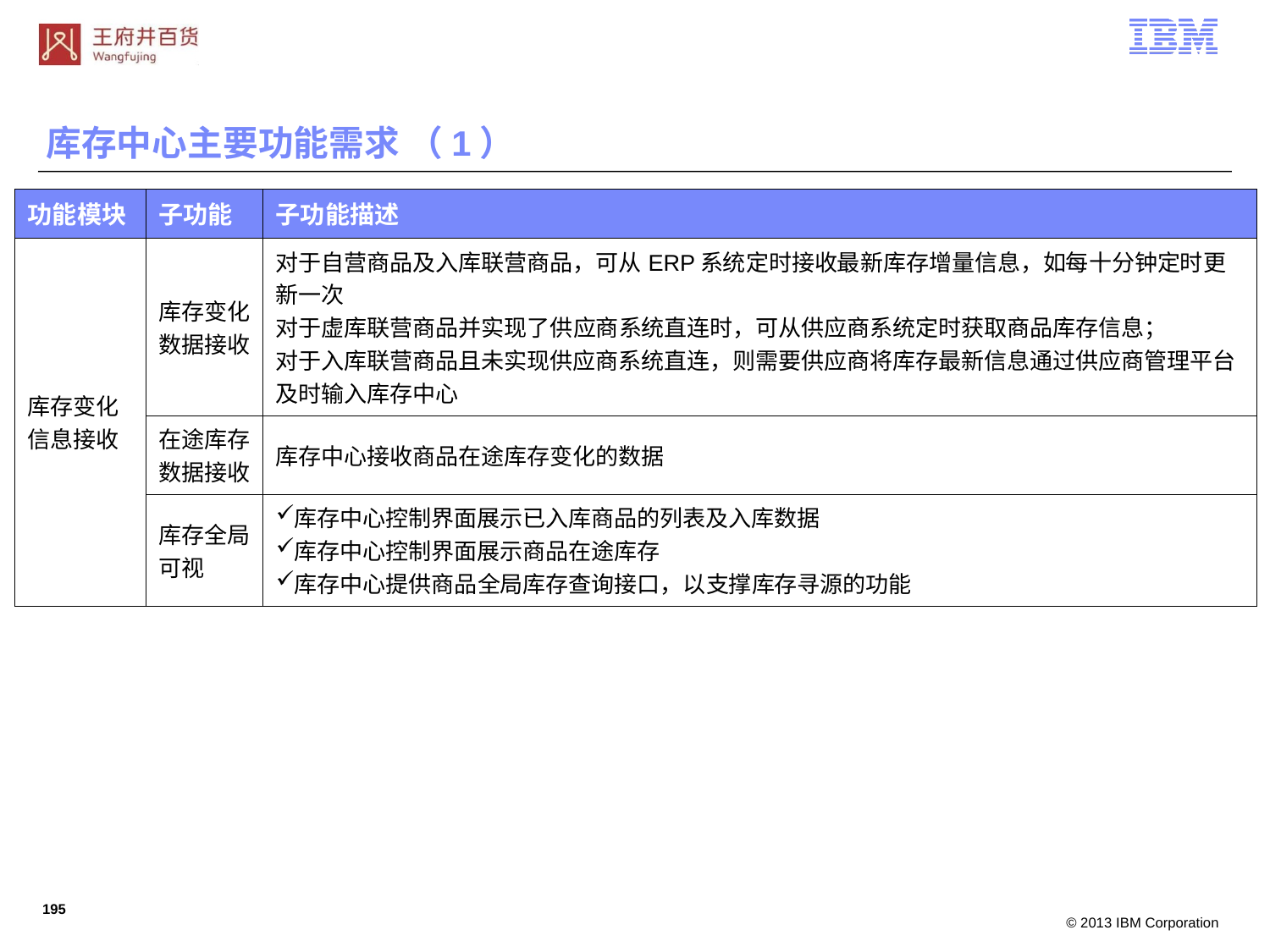

库存中心主要功能需求 （1）
| 功能模块 | 子功能 | 子功能描述 |
| --- | --- | --- |
| 库存变化信息接收 | 库存变化数据接收 | 对于自营商品及入库联营商品，可从ERP系统定时接收最新库存增量信息，如每十分钟定时更新一次 对于虚库联营商品并实现了供应商系统直连时，可从供应商系统定时获取商品库存信息； 对于入库联营商品且未实现供应商系统直连，则需要供应商将库存最新信息通过供应商管理平台及时输入库存中心 |
|  | 在途库存数据接收 | 库存中心接收商品在途库存变化的数据 |
|  | 库存全局可视 | 库存中心控制界面展示已入库商品的列表及入库数据 库存中心控制界面展示商品在途库存 库存中心提供商品全局库存查询接口，以支撑库存寻源的功能 |
195